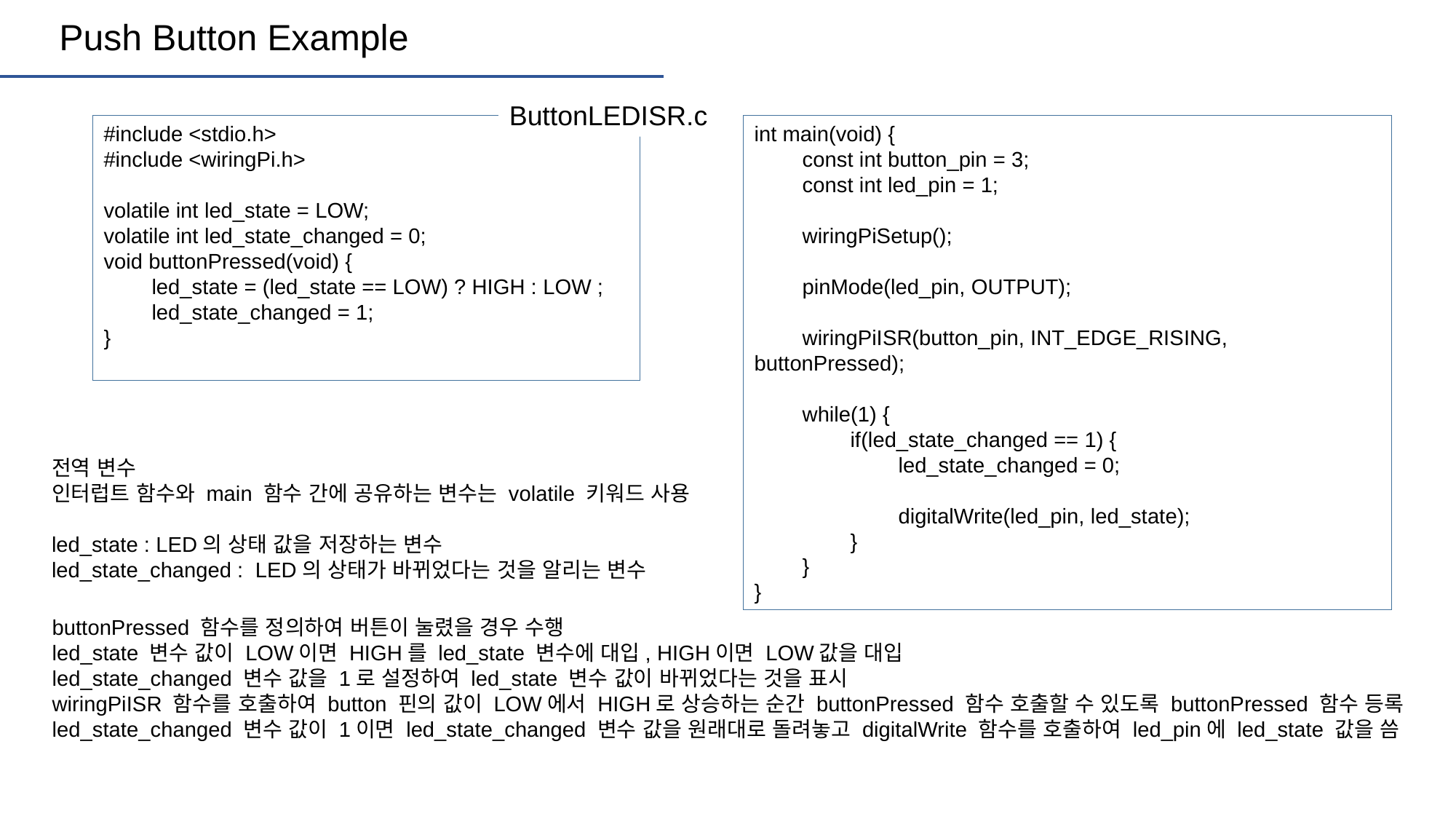

Push Button Example
ButtonLEDISR.c
#include <stdio.h>
#include <wiringPi.h>

volatile int led_state = LOW;
volatile int led_state_changed = 0;
void buttonPressed(void) {
        led_state = (led_state == LOW) ? HIGH : LOW ;
        led_state_changed = 1;
}

int main(void) {
        const int button_pin = 3;
        const int led_pin = 1;

        wiringPiSetup();

        pinMode(led_pin, OUTPUT);

        wiringPiISR(button_pin, INT_EDGE_RISING, buttonPressed);

        while(1) {
                if(led_state_changed == 1) {
                        led_state_changed = 0;

                        digitalWrite(led_pin, led_state);
                }
        }
}
전역 변수
인터럽트 함수와 main 함수 간에 공유하는 변수는 volatile 키워드 사용

led_state : LED의 상태 값을 저장하는 변수
led_state_changed :  LED의 상태가 바뀌었다는 것을 알리는 변수
buttonPressed 함수를 정의하여 버튼이 눌렸을 경우 수행
led_state 변수 값이 LOW이면 HIGH를 led_state 변수에 대입, HIGH이면 LOW값을 대입
led_state_changed 변수 값을 1로 설정하여 led_state 변수 값이 바뀌었다는 것을 표시
wiringPiISR 함수를 호출하여 button 핀의 값이 LOW에서 HIGH로 상승하는 순간 buttonPressed 함수 호출할 수 있도록 buttonPressed 함수 등록
led_state_changed 변수 값이 1이면 led_state_changed 변수 값을 원래대로 돌려놓고 digitalWrite 함수를 호출하여 led_pin에 led_state 값을 씀